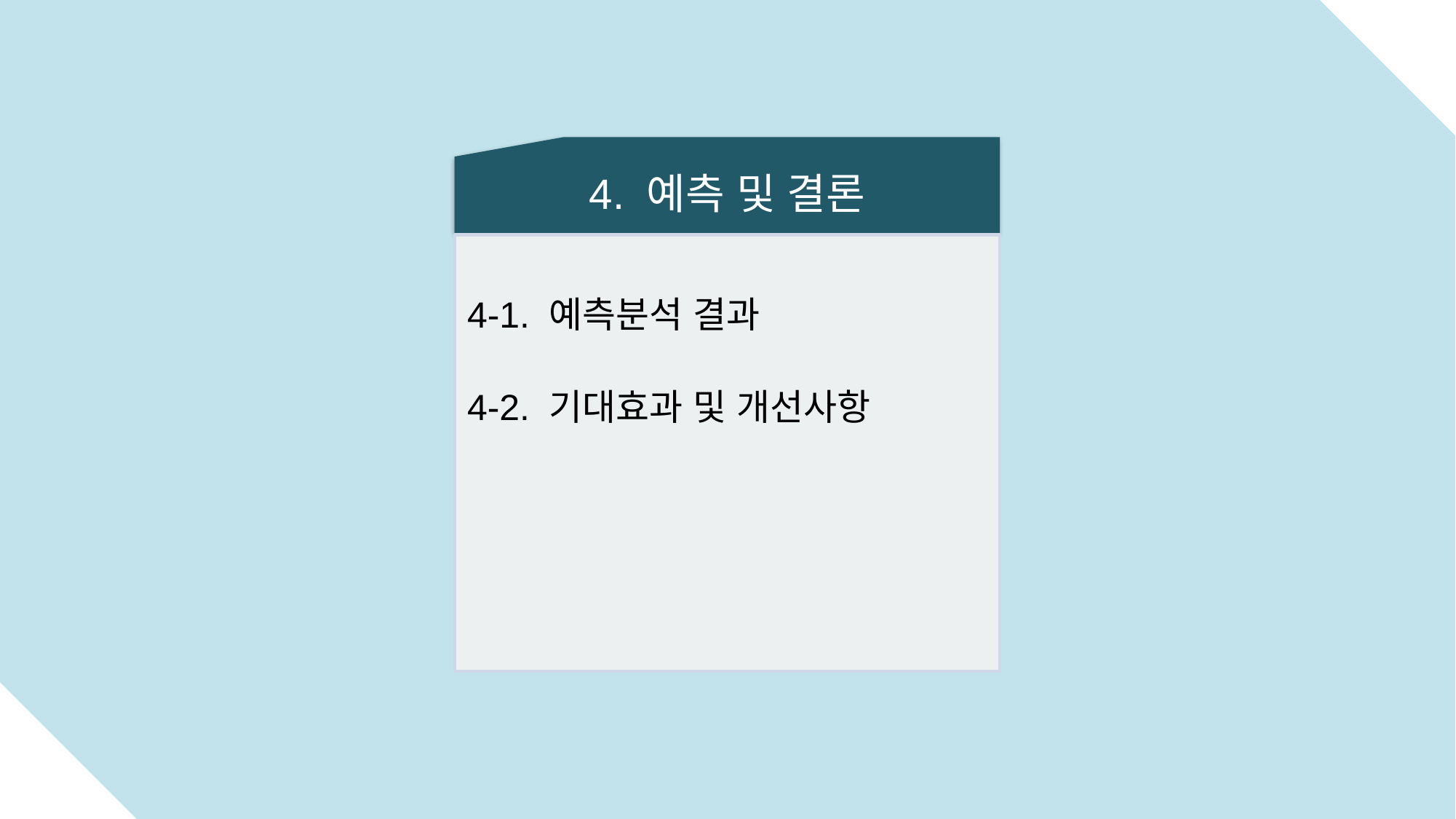

4. 예측 및 결론

4-1. 예측분석 결과
4-2. 기대효과 및 개선사항